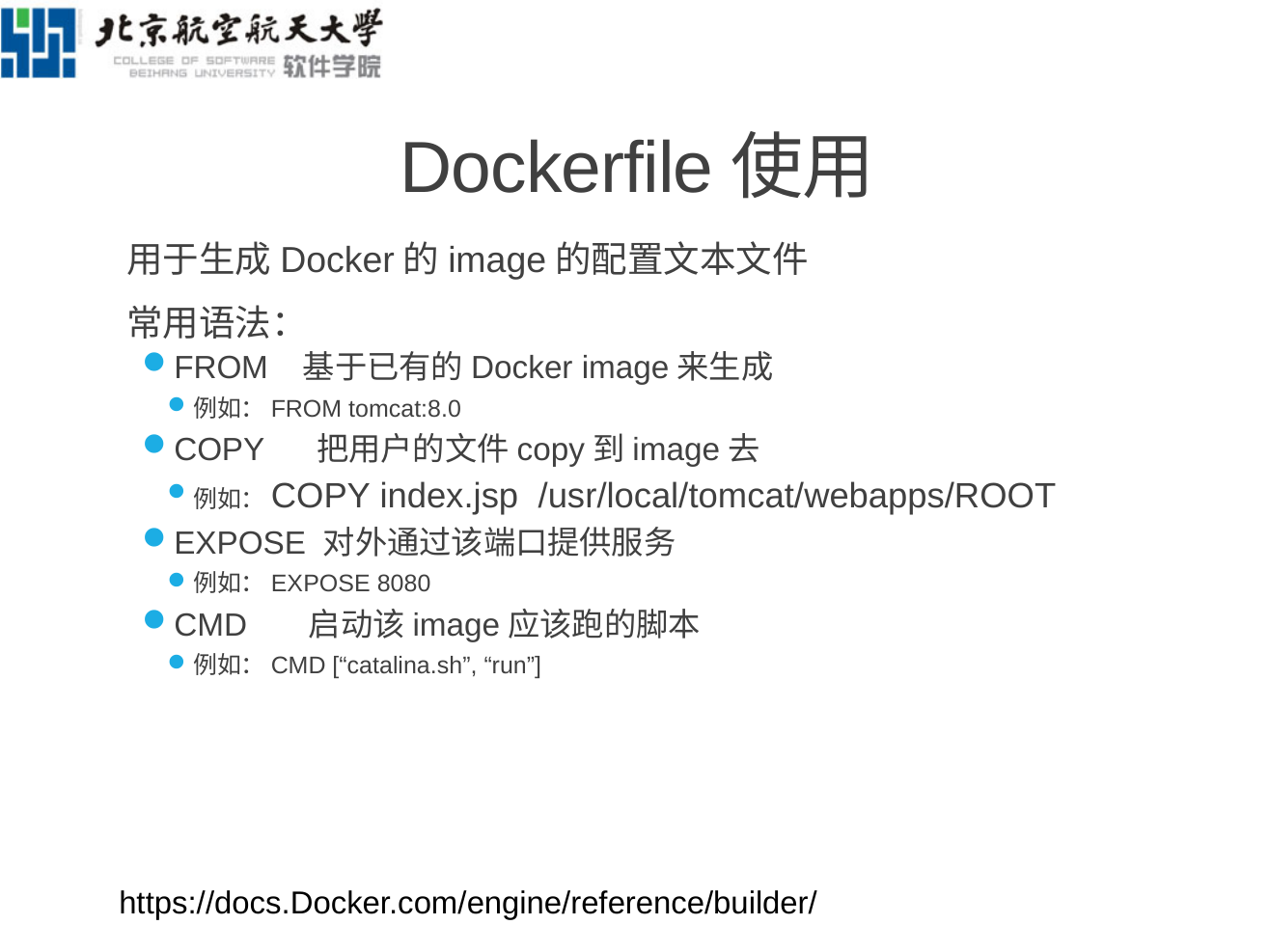

# Dockerfile使用
用于生成Docker的image的配置文本文件
常用语法：
FROM   基于已有的Docker image来生成
例如：FROM tomcat:8.0
COPY     把用户的文件copy到image去
例如：COPY index.jsp  /usr/local/tomcat/webapps/ROOT
EXPOSE 对外通过该端口提供服务
例如：EXPOSE 8080
CMD      启动该image应该跑的脚本
例如：CMD [“catalina.sh”, “run”]

https://docs.Docker.com/engine/reference/builder/